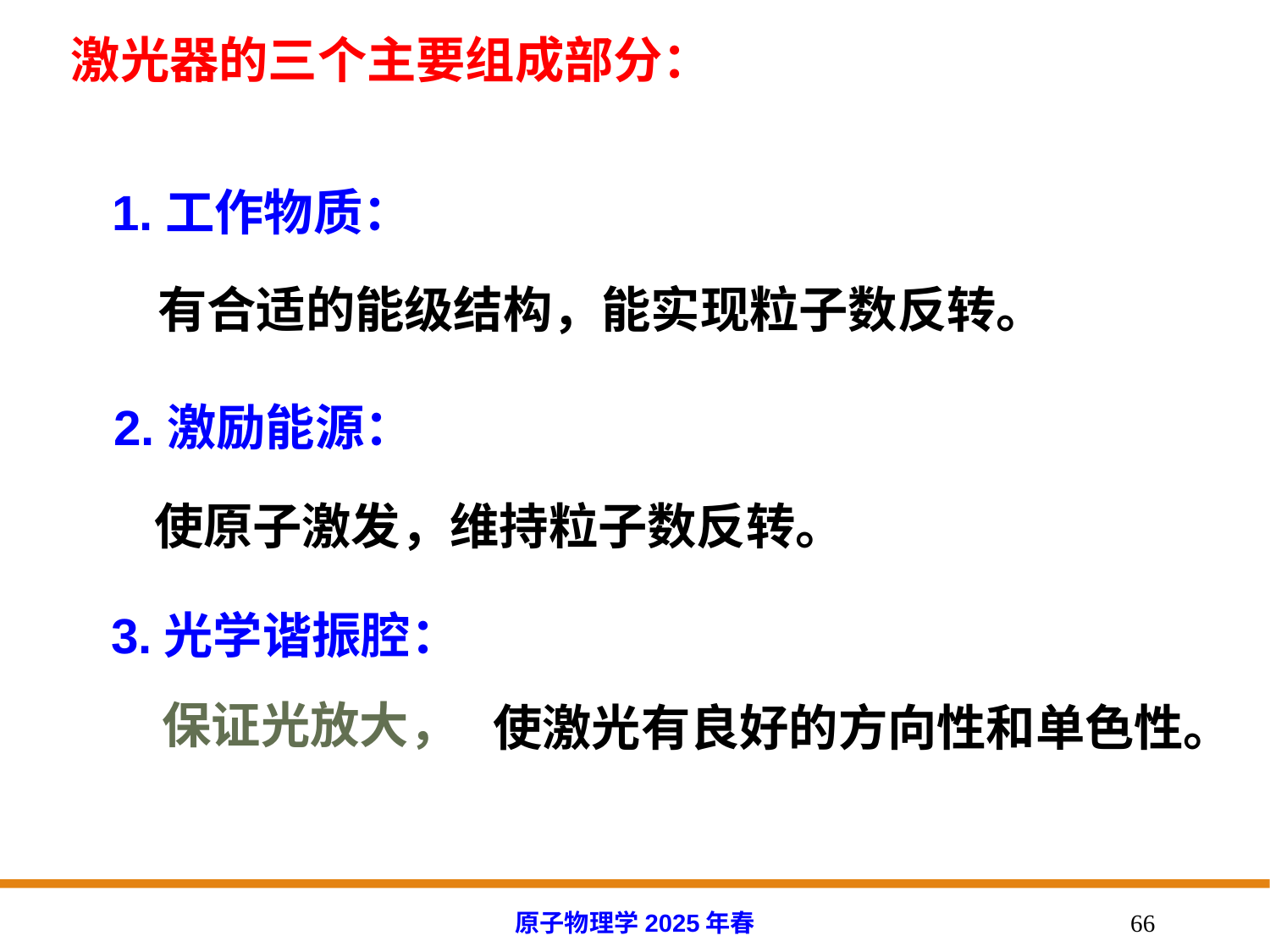

激光器的三个主要组成部分：
1.工作物质：
有合适的能级结构，能实现粒子数反转。
   2.激励能源：
使原子激发，维持粒子数反转。
3.光学谐振腔：
保证光放大，
使激光有良好的方向性和单色性。
原子物理学2025年春
66